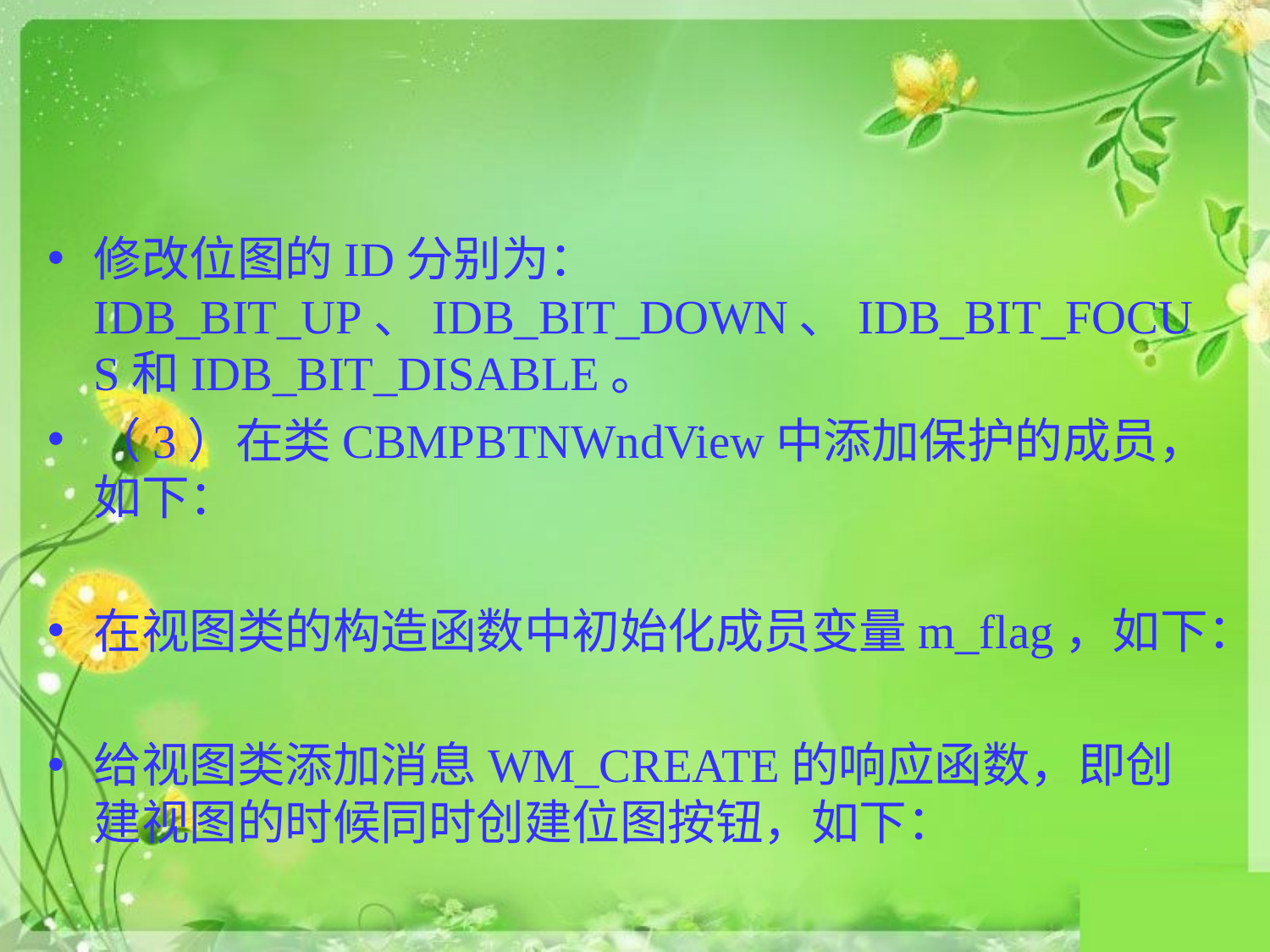

#
修改位图的ID分别为：IDB_BIT_UP、IDB_BIT_DOWN、IDB_BIT_FOCUS和IDB_BIT_DISABLE。
（3）在类CBMPBTNWndView中添加保护的成员，如下：

在视图类的构造函数中初始化成员变量m_flag，如下：

给视图类添加消息WM_CREATE的响应函数，即创建视图的时候同时创建位图按钮，如下：